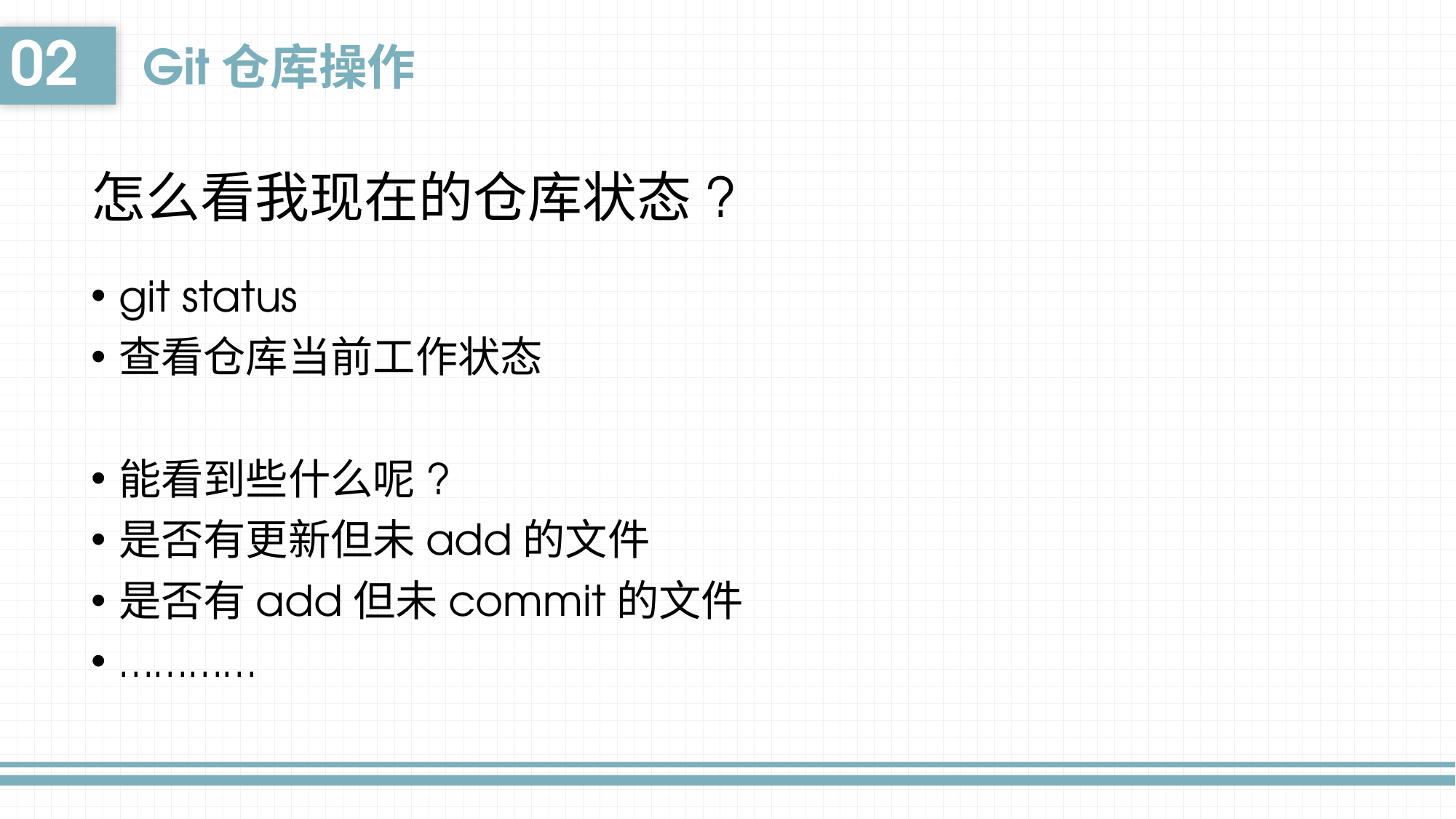

02
Git仓库操作
怎么看我现在的仓库状态?
git status
查看仓库当前工作状态

能看到些什么呢?
是否有更新但未add的文件
是否有add但未commit的文件
…………